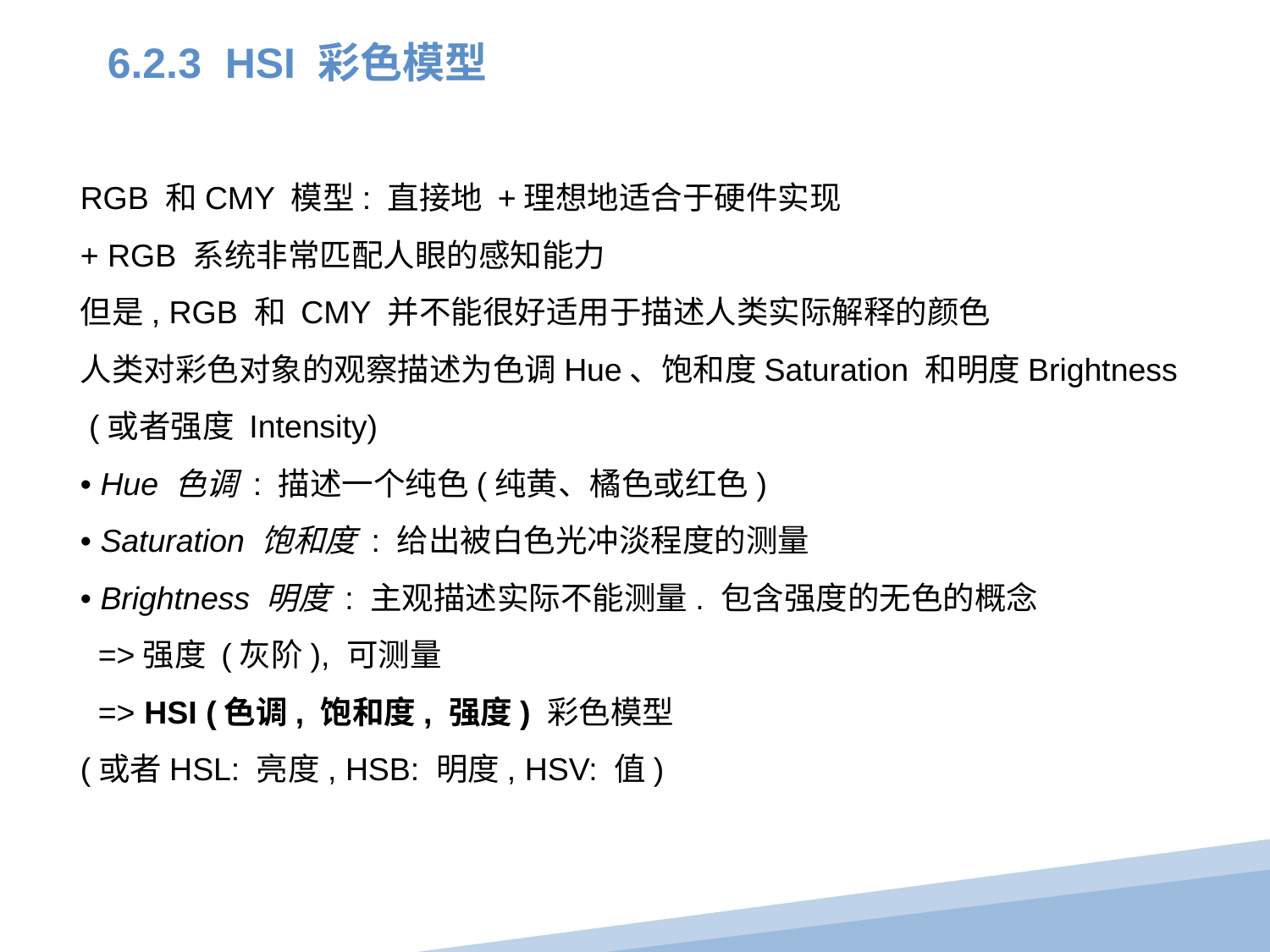

6.2.3  HSI 彩色模型
RGB 和CMY 模型: 直接地 +理想地适合于硬件实现
+ RGB 系统非常匹配人眼的感知能力
但是, RGB 和 CMY 并不能很好适用于描述人类实际解释的颜色
人类对彩色对象的观察描述为色调Hue、饱和度Saturation 和明度Brightness
 (或者强度 Intensity)
• Hue 色调 : 描述一个纯色(纯黄、橘色或红色)
• Saturation 饱和度 : 给出被白色光冲淡程度的测量
• Brightness 明度 : 主观描述实际不能测量. 包含强度的无色的概念
  =>强度 (灰阶), 可测量
  => HSI (色调, 饱和度, 强度) 彩色模型
(或者HSL: 亮度, HSB: 明度, HSV: 值)